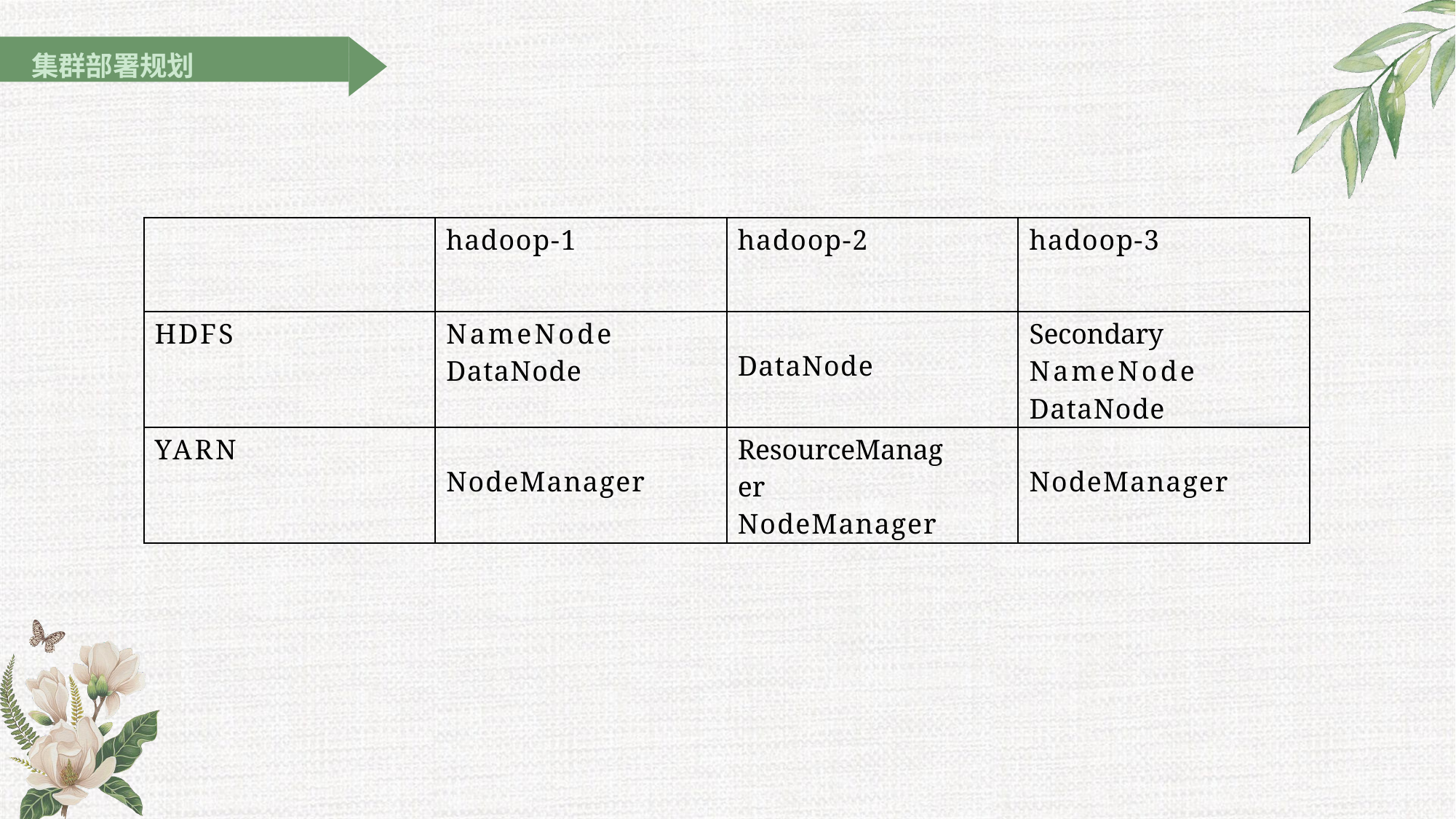

集群部署规划
|  | hadoop-1 | hadoop-2 | hadoop-3 |
| --- | --- | --- | --- |
| HDFS | NameNode DataNode | DataNode | Secondary NameNode DataNode |
| YARN | NodeManager | ResourceManager NodeManager | NodeManager |